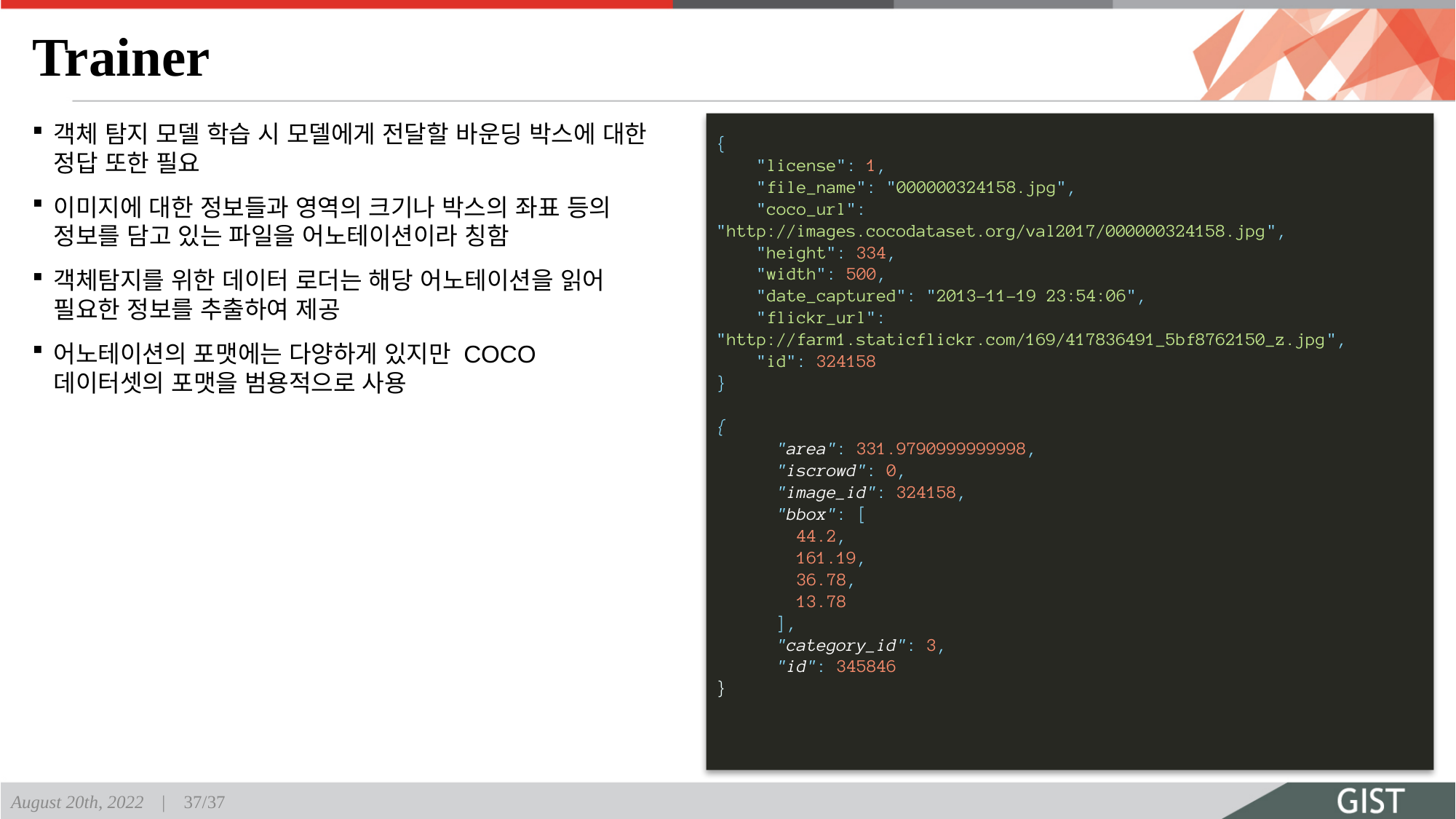

# Trainer
객체 탐지 모델 학습 시 모델에게 전달할 바운딩 박스에 대한 정답 또한 필요
이미지에 대한 정보들과 영역의 크기나 박스의 좌표 등의 정보를 담고 있는 파일을 어노테이션이라 칭함
객체탐지를 위한 데이터 로더는 해당 어노테이션을 읽어 필요한 정보를 추출하여 제공
어노테이션의 포맷에는 다양하게 있지만 COCO 데이터셋의 포맷을 범용적으로 사용

{
    "license": 1,
    "file_name": "000000324158.jpg",
    "coco_url":     "http://images.cocodataset.org/val2017/000000324158.jpg",
    "height": 334,
    "width": 500,
    "date_captured": "2013-11-19 23:54:06",
    "flickr_url": "http://farm1.staticflickr.com/169/417836491_5bf8762150_z.jpg",
    "id": 324158
}

{
      "area": 331.9790999999998,
      "iscrowd": 0,
      "image_id": 324158,
      "bbox": [
        44.2,
        161.19,
        36.78,
        13.78
      ],
      "category_id": 3,
      "id": 345846
}
August 20th, 2022    |    37/37